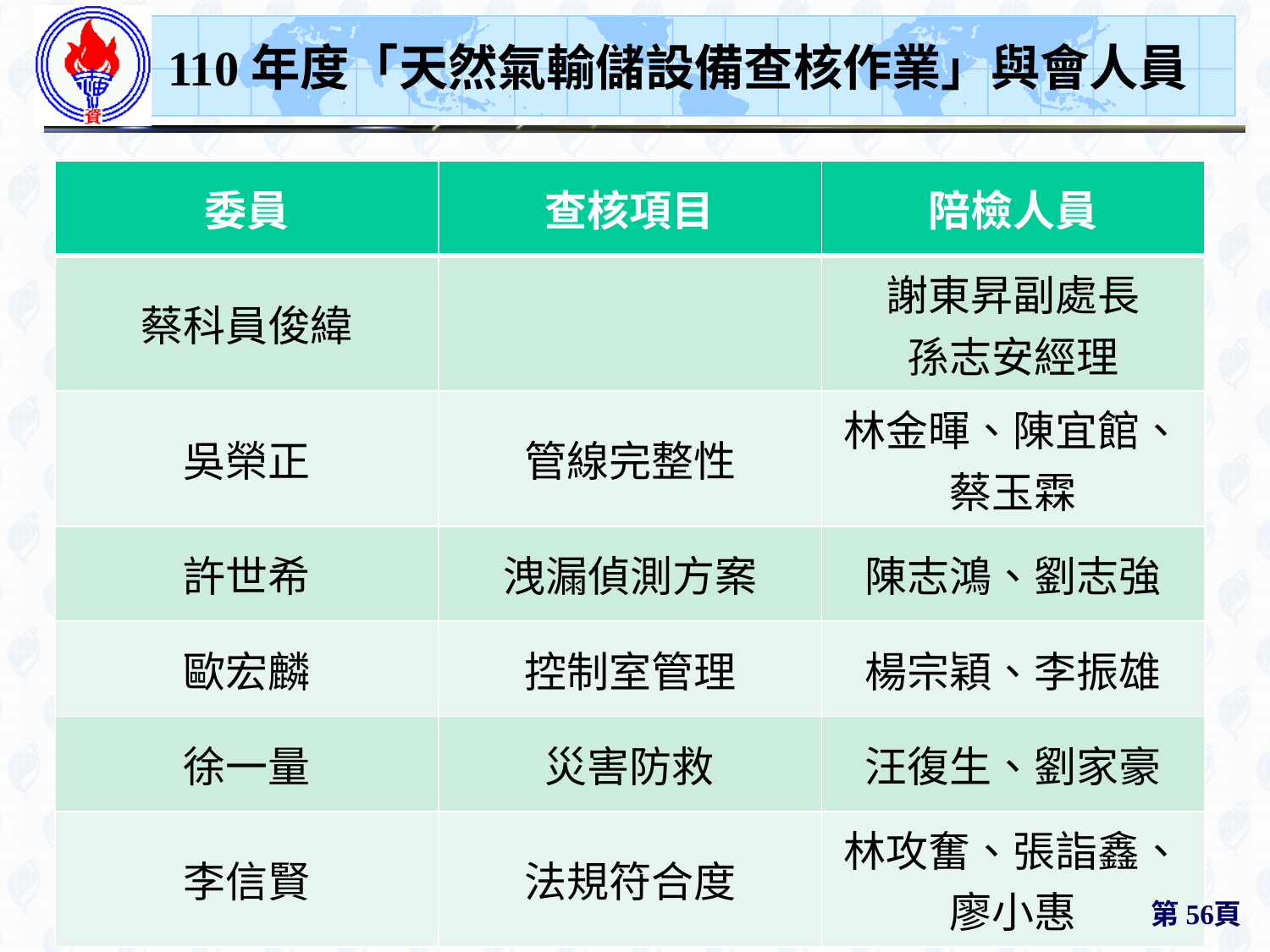

110年度「天然氣輸儲設備查核作業」與會人員
| 委員 | 查核項目 | 陪檢人員 |
| --- | --- | --- |
| 蔡科員俊緯 |  | 謝東昇副處長 孫志安經理 |
| 吳榮正 | 管線完整性 | 林金暉、陳宜館、蔡玉霖 |
| 許世希 | 洩漏偵測方案 | 陳志鴻、劉志強 |
| 歐宏麟 | 控制室管理 | 楊宗穎、李振雄 |
| 徐一量 | 災害防救 | 汪復生、劉家豪 |
| 李信賢 | 法規符合度 | 林攻奮、張詣鑫、廖小惠 |
第56頁